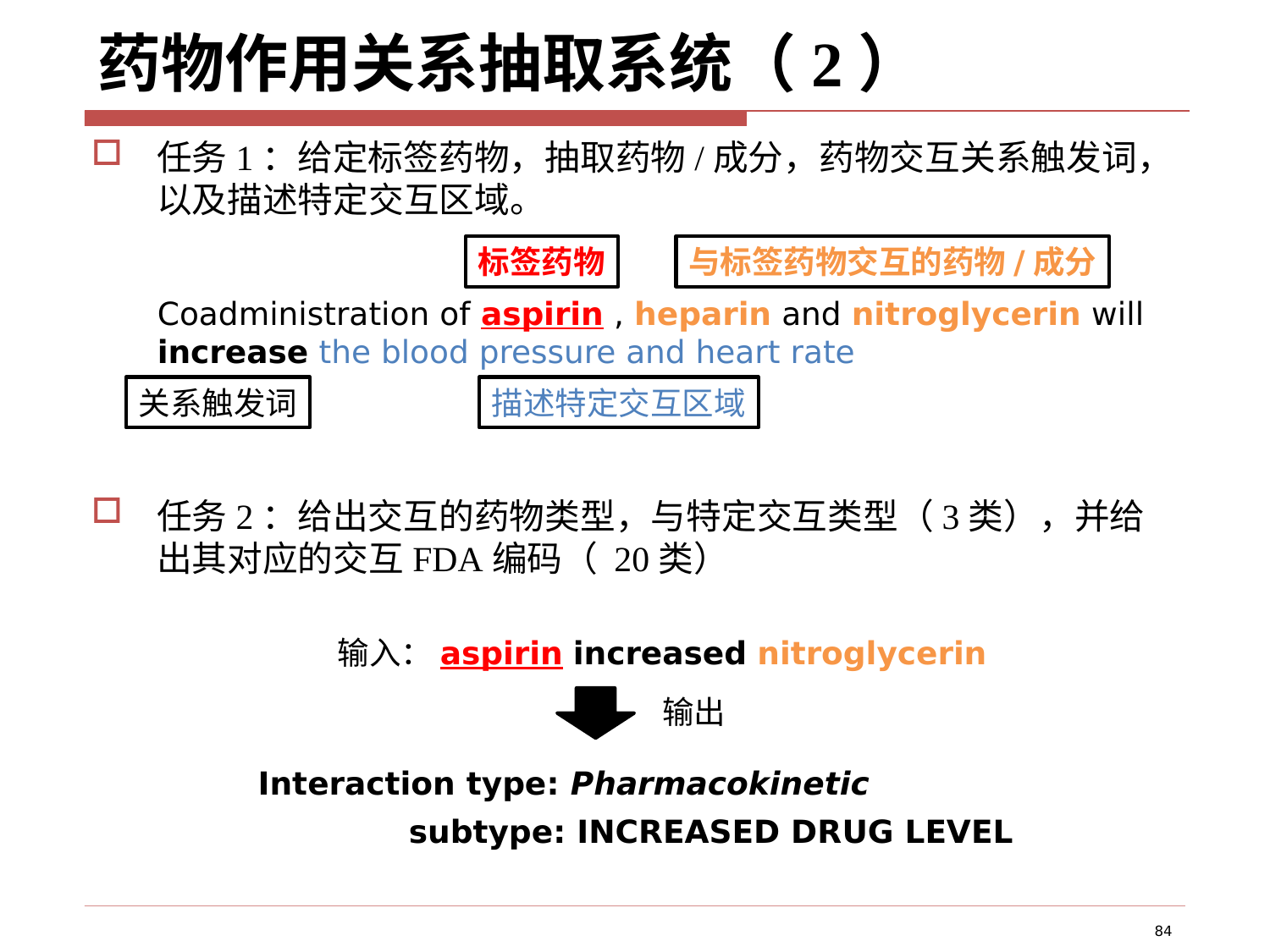

# 药物作用关系抽取系统（2）
任务1：给定标签药物，抽取药物/成分，药物交互关系触发词，以及描述特定交互区域。

任务2：给出交互的药物类型，与特定交互类型（3类），并给出其对应的交互FDA编码（ 20类）
与标签药物交互的药物/成分
标签药物
Coadministration of aspirin , heparin and nitroglycerin will increase the blood pressure and heart rate
关系触发词
描述特定交互区域
输入：aspirin increased nitroglycerin
输出

Interaction type: Pharmacokinetic
subtype: INCREASED DRUG LEVEL

84